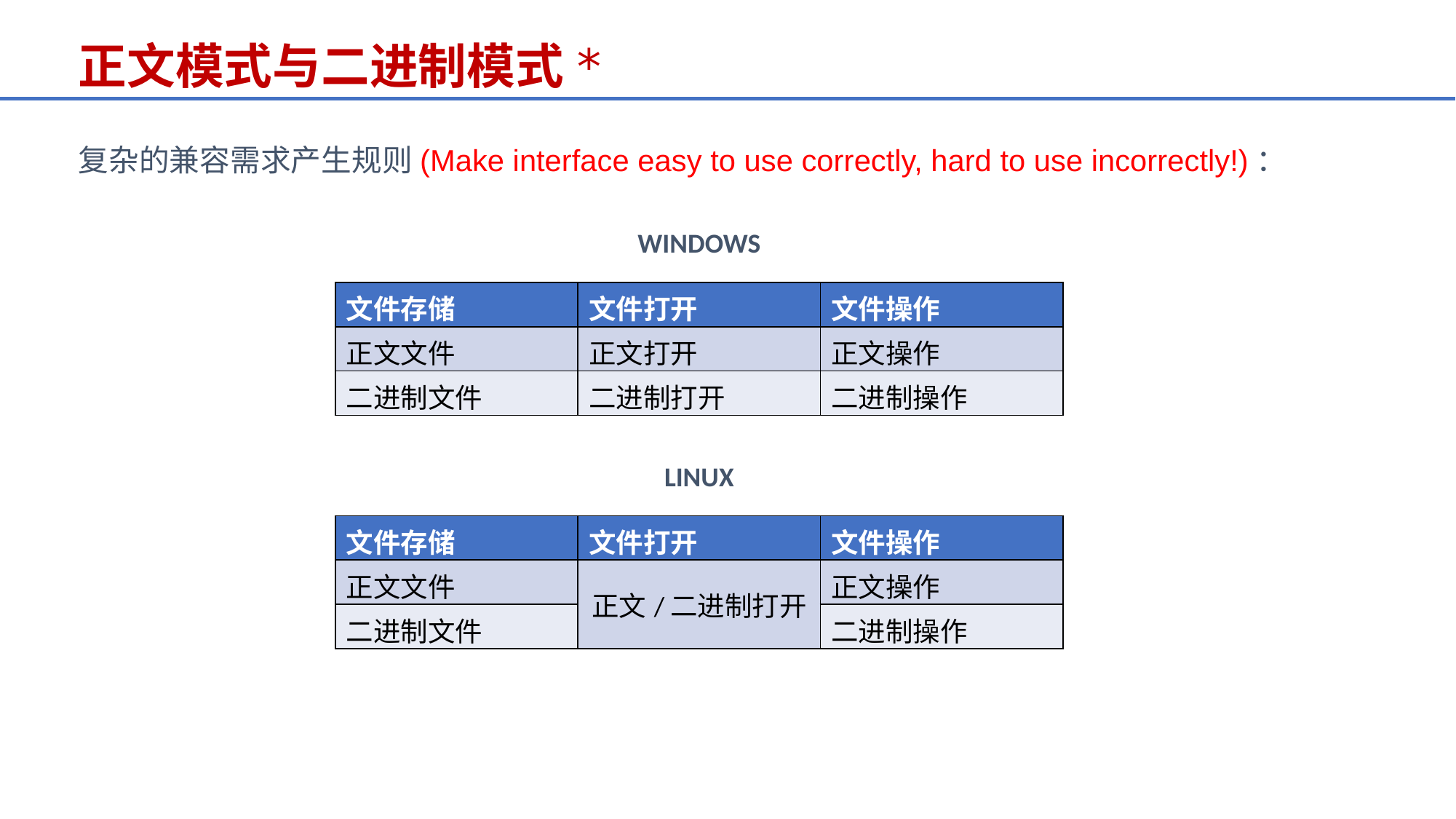

正文模式与二进制模式*
复杂的兼容需求产生规则(Make interface easy to use correctly, hard to use incorrectly!)：
WINDOWS
| 文件存储 | 文件打开 | 文件操作 |
| --- | --- | --- |
| 正文文件 | 正文打开 | 正文操作 |
| 二进制文件 | 二进制打开 | 二进制操作 |
LINUX
| 文件存储 | 文件打开 | 文件操作 |
| --- | --- | --- |
| 正文文件 | 正文/二进制打开 | 正文操作 |
| 二进制文件 |  | 二进制操作 |